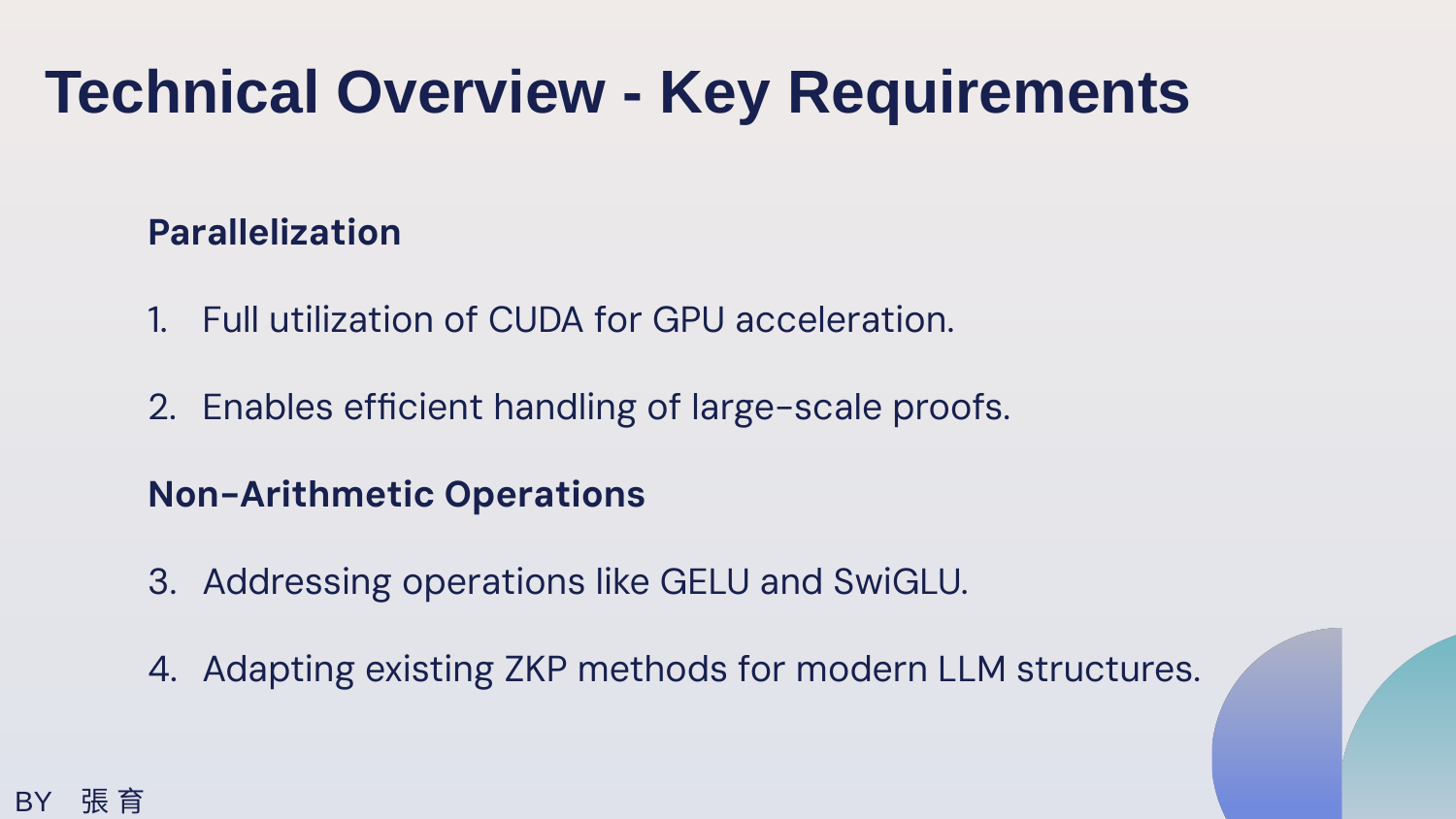

Technical Overview - Key Requirements
Parallelization
Full utilization of CUDA for GPU acceleration.
Enables efficient handling of large-scale proofs.
Non-Arithmetic Operations
Addressing operations like GELU and SwiGLU.
Adapting existing ZKP methods for modern LLM structures.
BY 張育丞